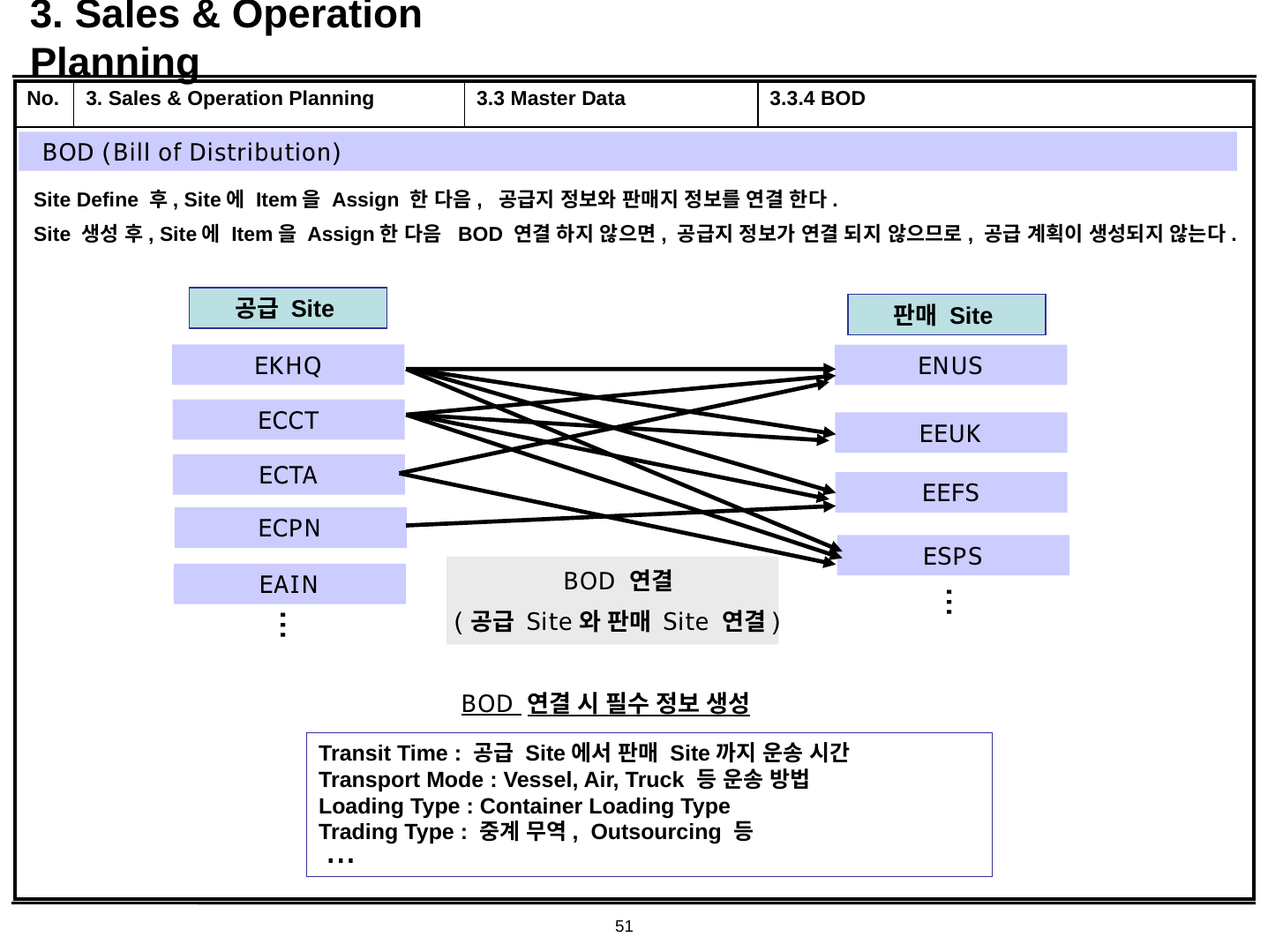

# 3. Sales & Operation Planning
| No. | 3. Sales & Operation Planning | 3.3 Master Data | 3.3.4 BOD |
| --- | --- | --- | --- |
|  |  |  |  |
BOD (Bill of Distribution)
Site Define 후, Site에 Item을 Assign 한 다음,  공급지 정보와 판매지 정보를 연결 한다.
Site 생성 후, Site에 Item을 Assign한 다음  BOD 연결 하지 않으면, 공급지 정보가 연결 되지 않으므로, 공급 계획이 생성되지 않는다.
공급 Site
판매 Site
EKHQ
ENUS

ECCT
EEUK

ECTA
EEFS

ECPN
ESPS
BOD 연결
(공급 Site와 판매 Site 연결)
EAIN
…
…
BOD 연결 시 필수 정보 생성
Transit Time : 공급 Site에서 판매 Site까지 운송 시간
Transport Mode : Vessel, Air, Truck 등 운송 방법
Loading Type : Container Loading Type
Trading Type : 중계 무역,  Outsourcing 등

…
51